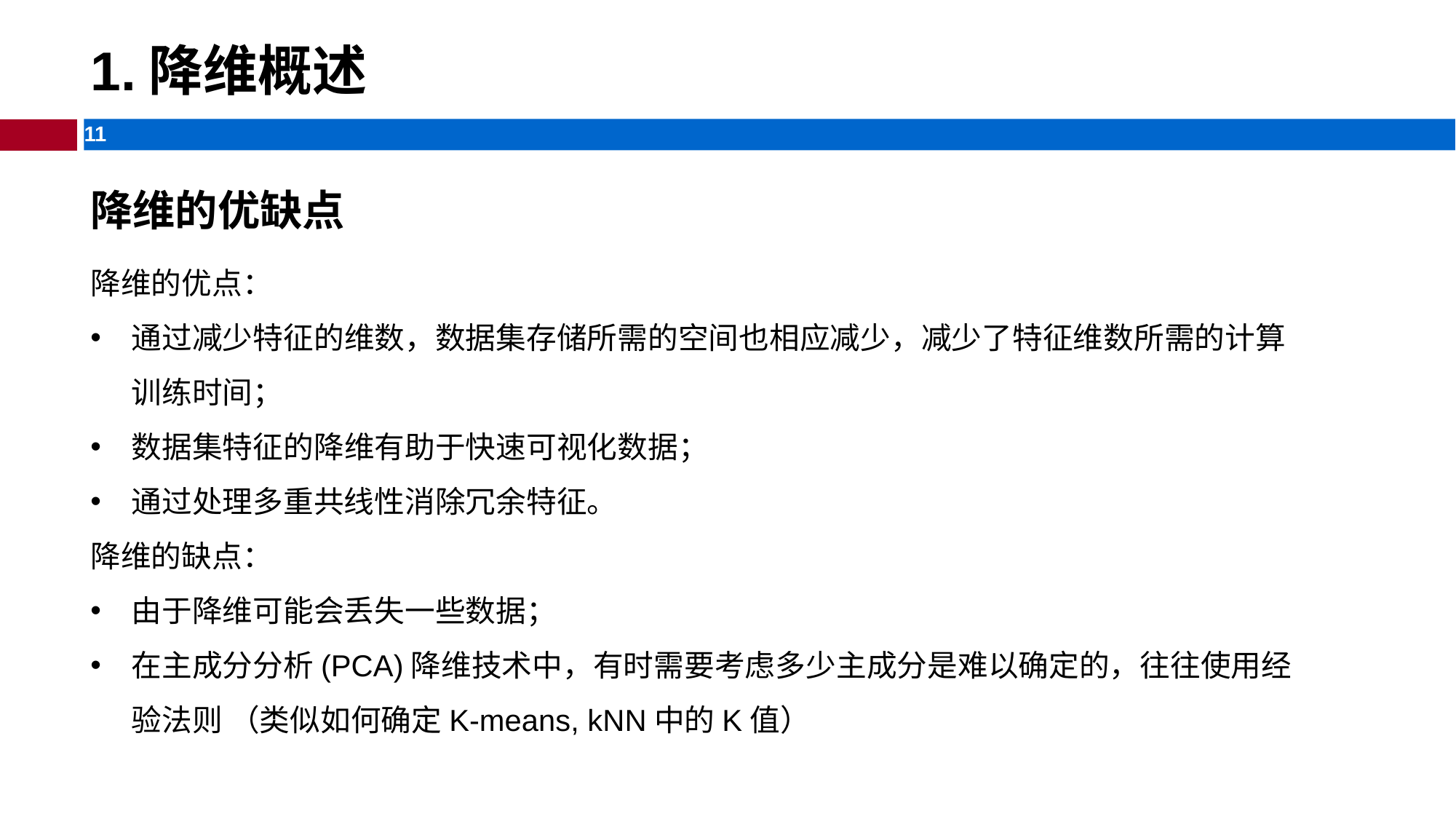

# 1.降维概述

降维的优缺点
降维的优点：
通过减少特征的维数，数据集存储所需的空间也相应减少，减少了特征维数所需的计算训练时间；
数据集特征的降维有助于快速可视化数据；
通过处理多重共线性消除冗余特征。
降维的缺点：
由于降维可能会丢失一些数据；
在主成分分析(PCA)降维技术中，有时需要考虑多少主成分是难以确定的，往往使用经验法则 （类似如何确定K-means, kNN中的K值）